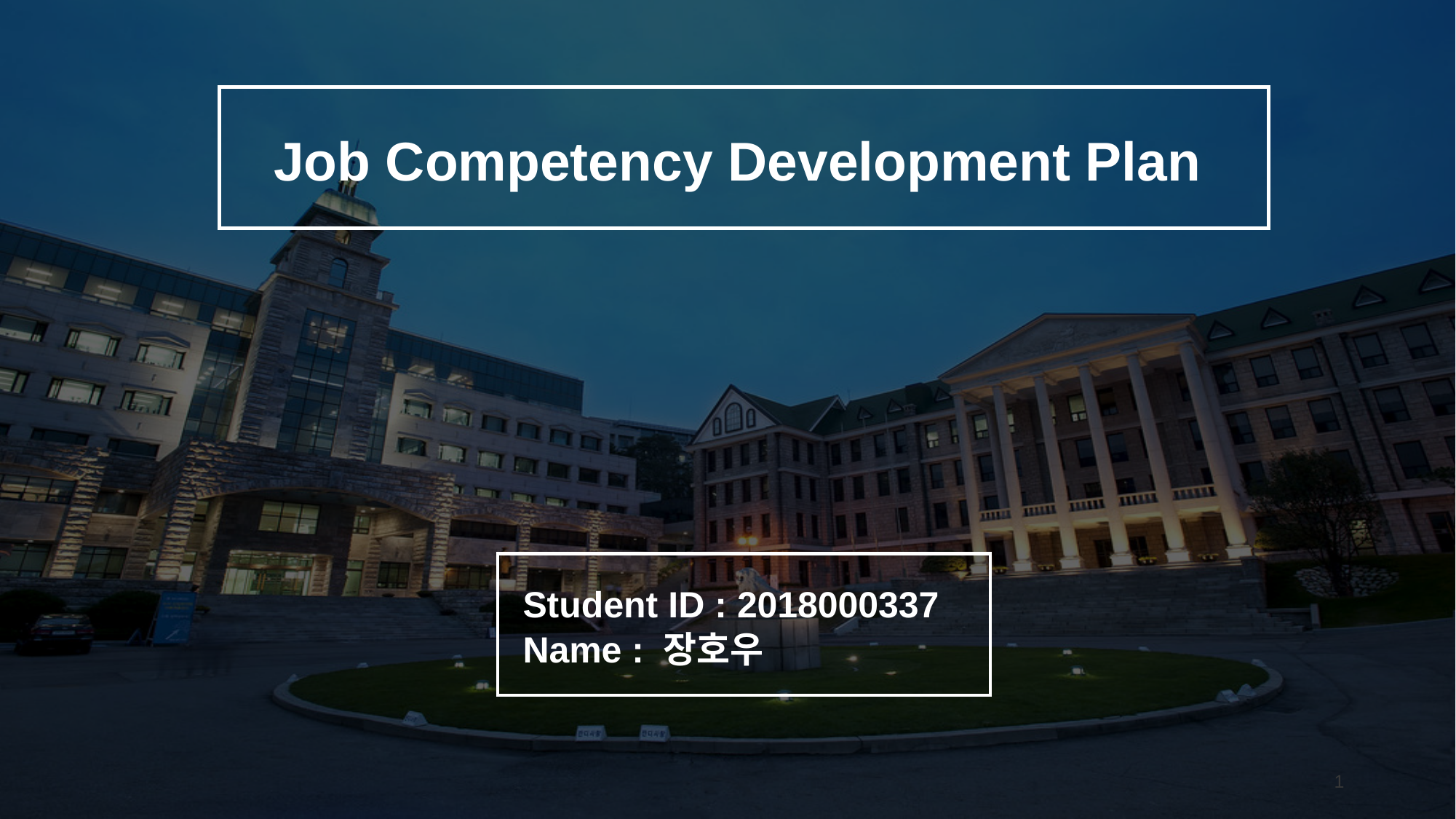

Job Competency Development Plan

Student ID : 2018000337
Name : 장호우
1